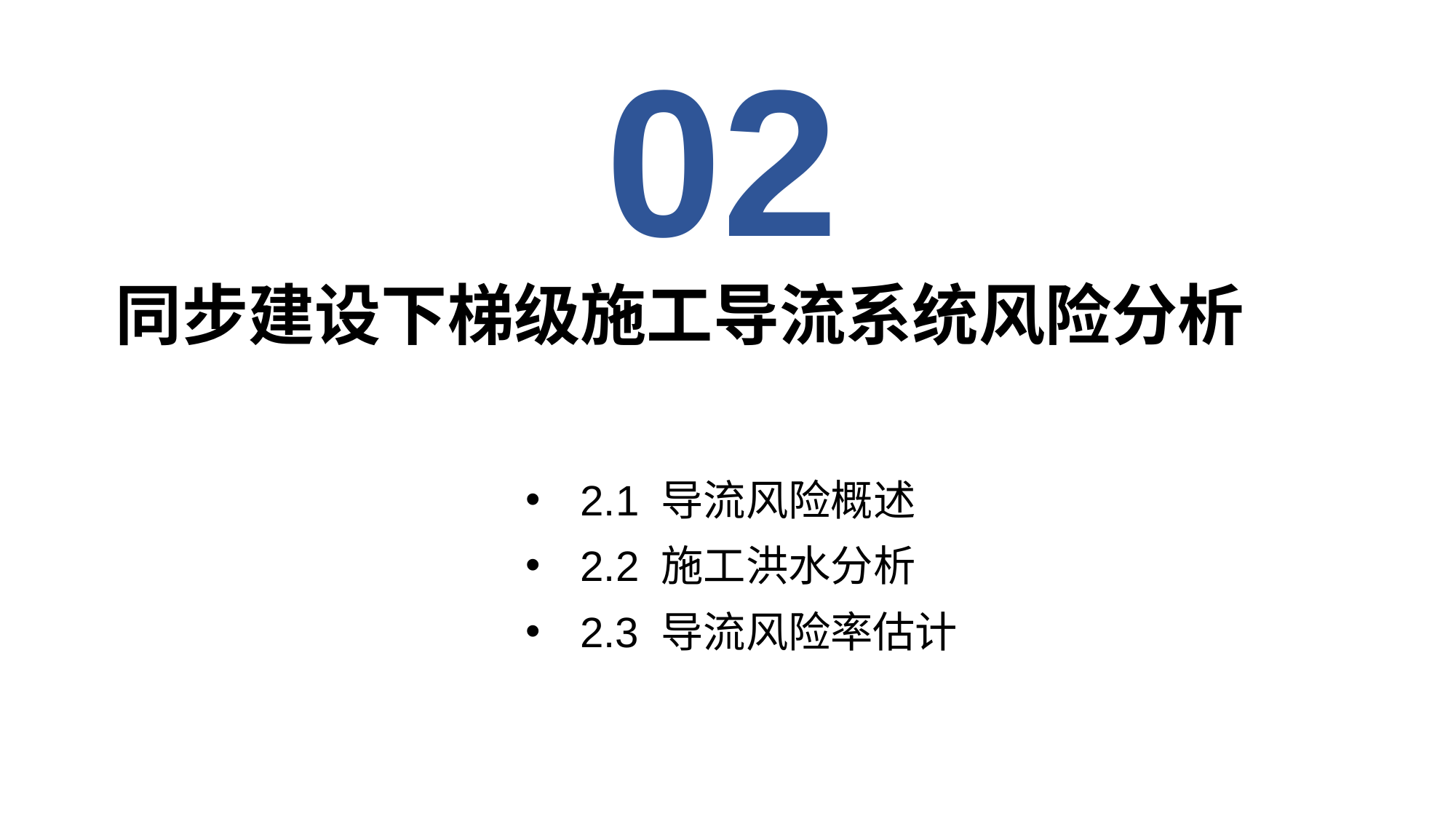

02
同步建设下梯级施工导流系统风险分析
2.1 导流风险概述
2.2 施工洪水分析
2.3 导流风险率估计